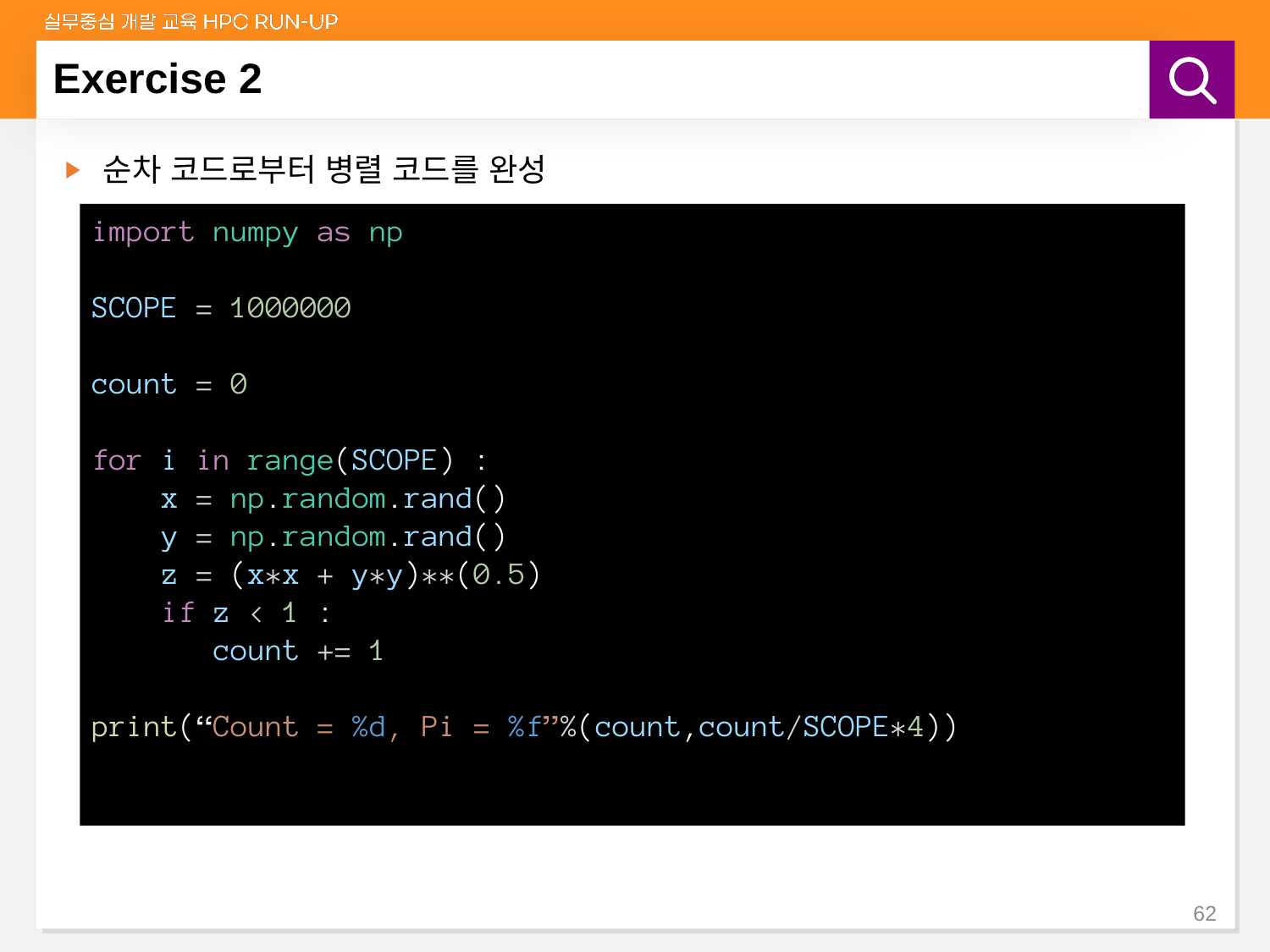

# Exercise 2
순차 코드로부터 병렬 코드를 완성
import numpy as np

SCOPE = 1000000
count = 0

for i in range(SCOPE) :
    x = np.random.rand()
    y = np.random.rand()
    z = (x*x + y*y)**(0.5)
    if z < 1 :
       count += 1

print(“Count = %d, Pi = %f”%(count,count/SCOPE*4))

62